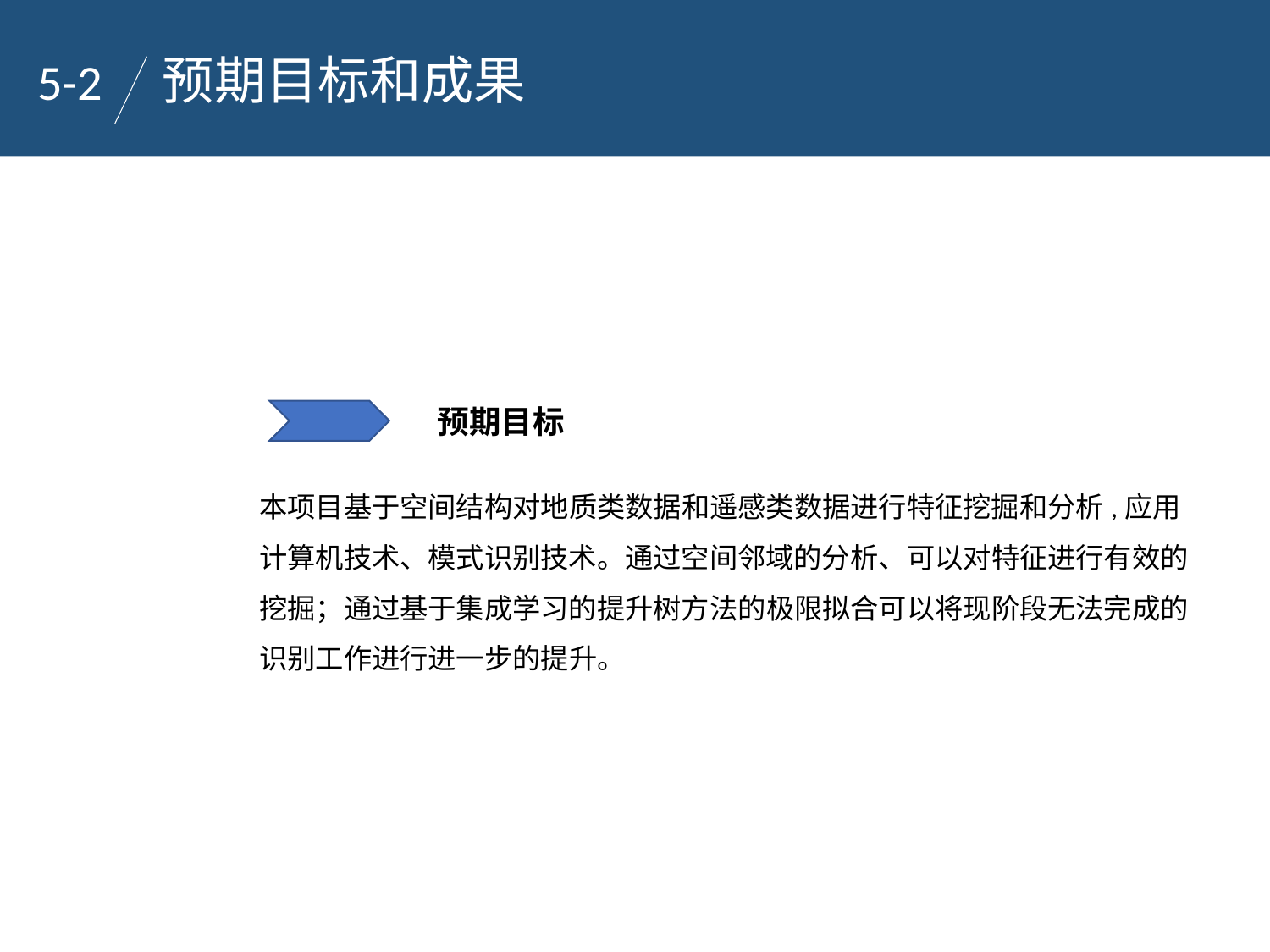

5-2
预期目标和成果
预期目标

本项目基于空间结构对地质类数据和遥感类数据进行特征挖掘和分析,应用计算机技术、模式识别技术。通过空间邻域的分析、可以对特征进行有效的挖掘；通过基于集成学习的提升树方法的极限拟合可以将现阶段无法完成的识别工作进行进一步的提升。